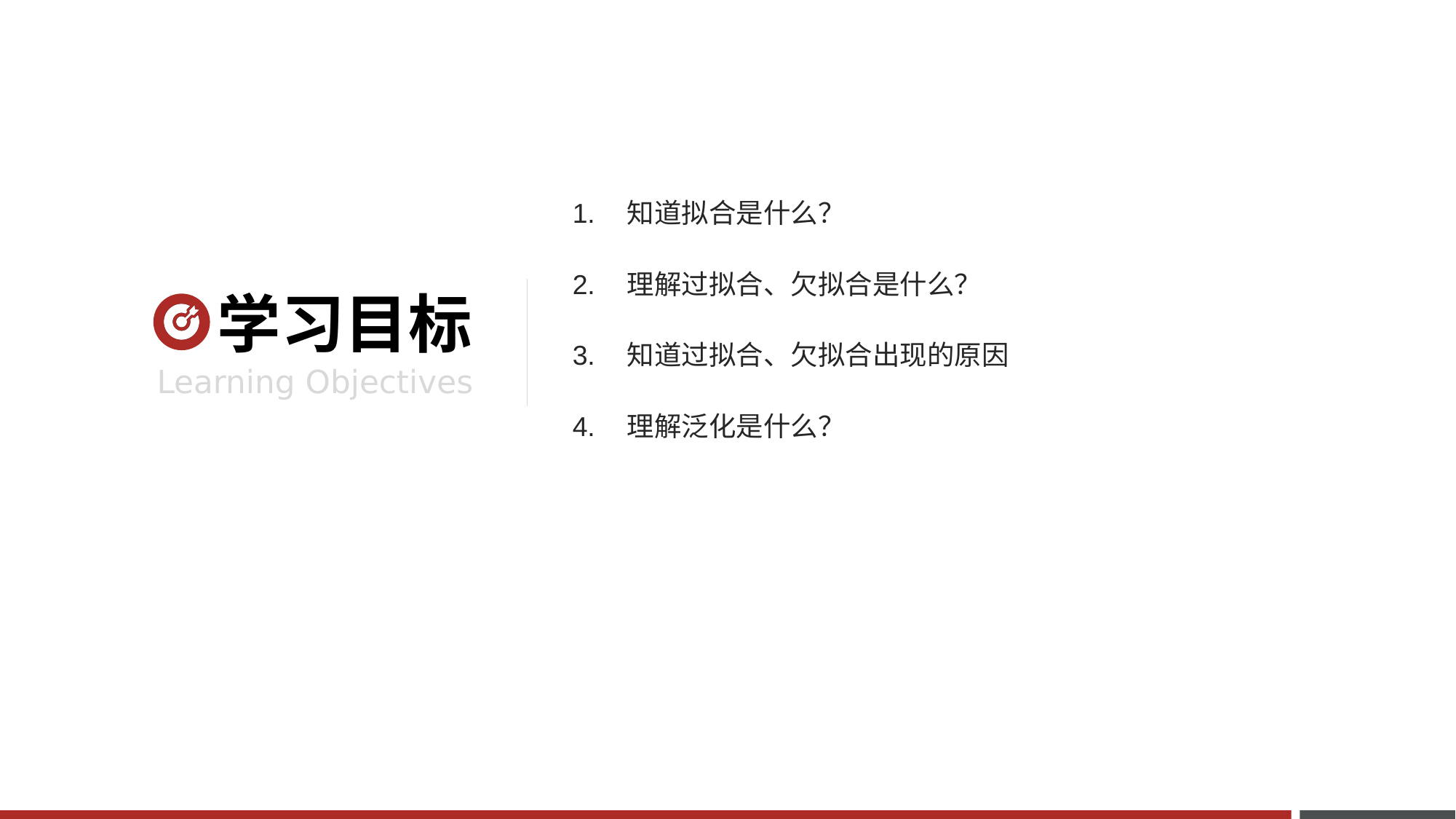

知道拟合是什么？
理解过拟合、欠拟合是什么？
知道过拟合、欠拟合出现的原因
理解泛化是什么？